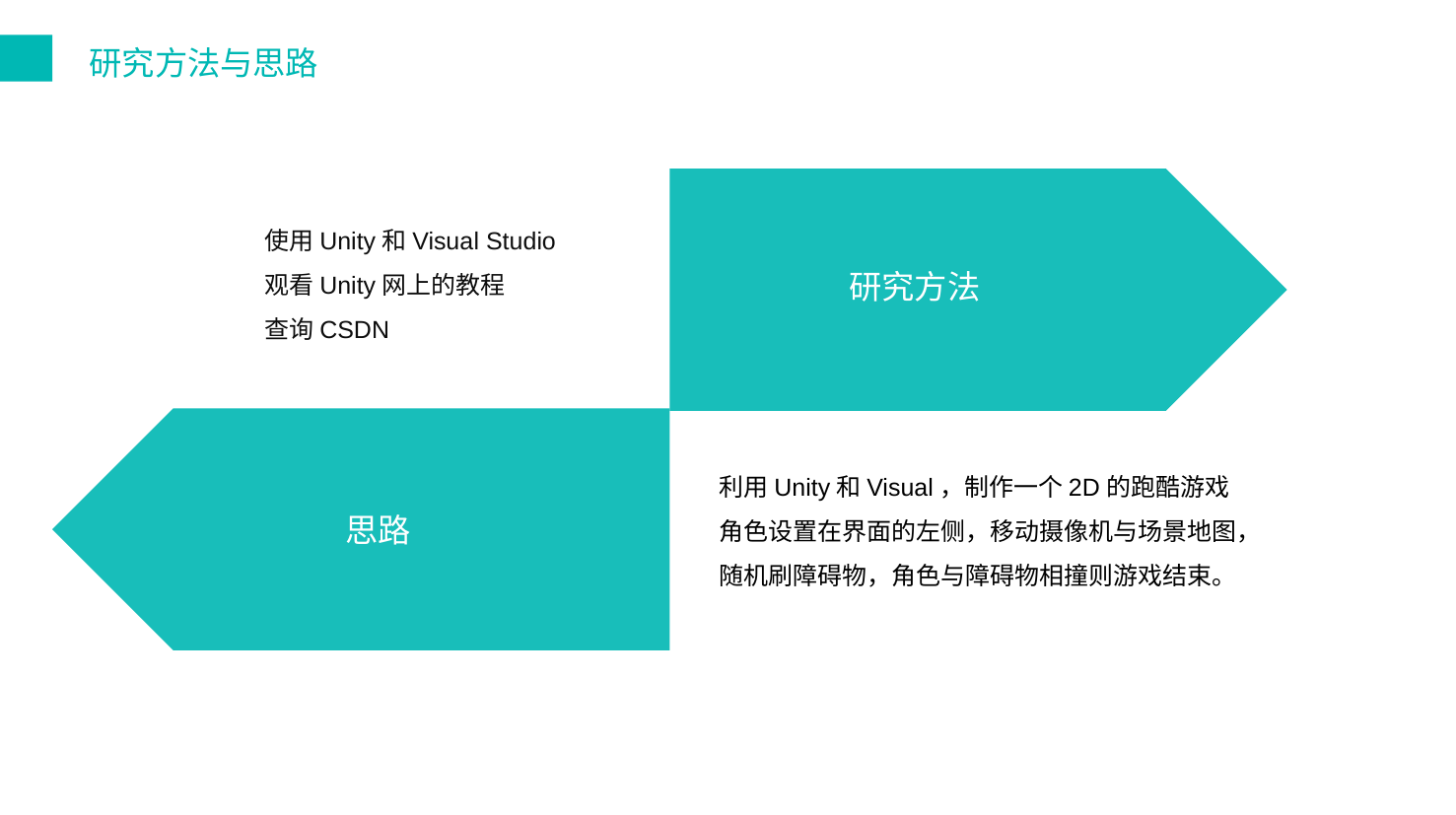

研究方法与思路

使用Unity和Visual Studio
观看Unity网上的教程
查询CSDN
研究方法

利用Unity和Visual，制作一个2D的跑酷游戏
角色设置在界面的左侧，移动摄像机与场景地图，
随机刷障碍物，角色与障碍物相撞则游戏结束。

思路
对比三：640万